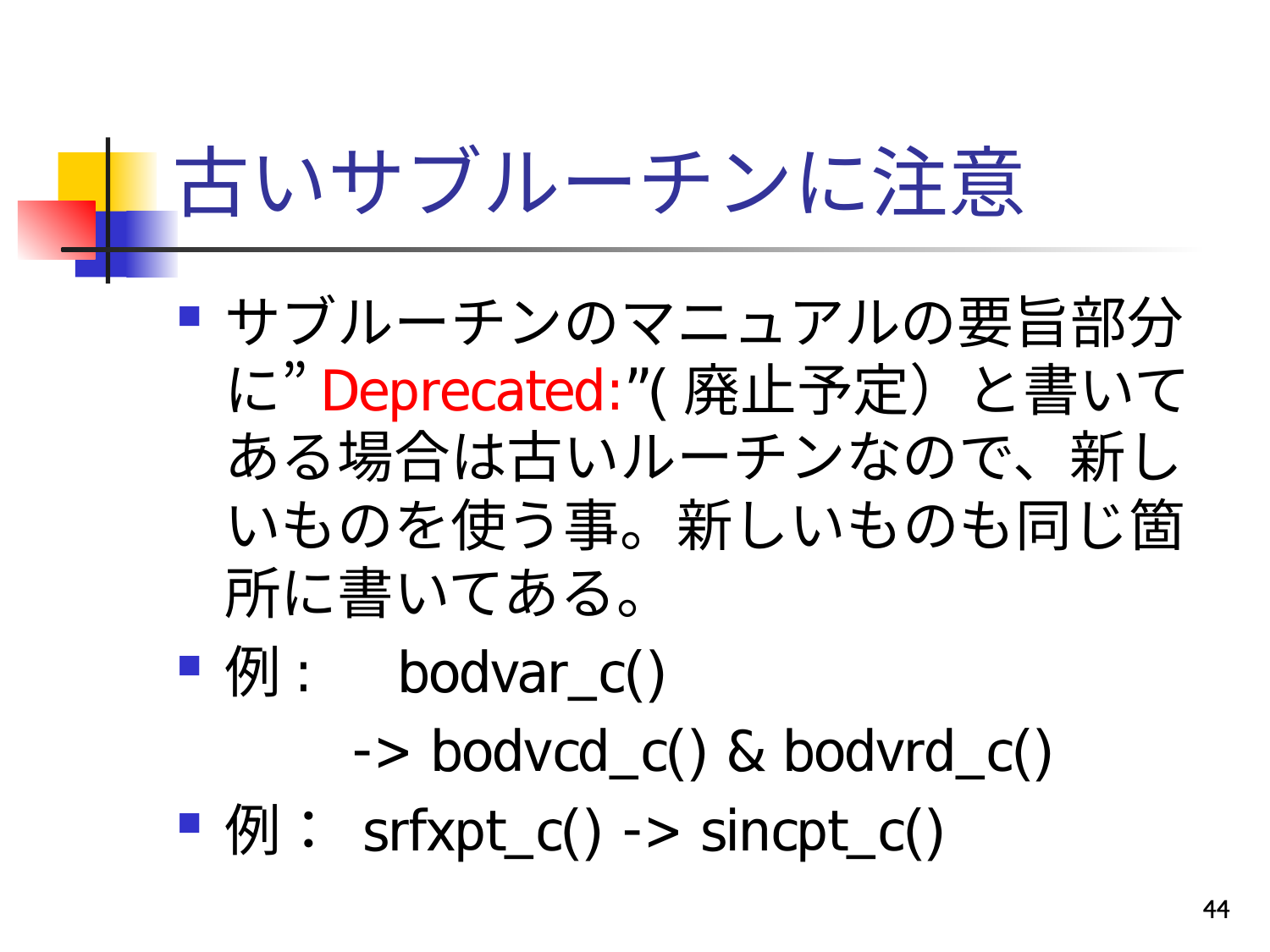

# 古いサブルーチンに注意
サブルーチンのマニュアルの要旨部分に”Deprecated:”(廃止予定）と書いてある場合は古いルーチンなので、新しいものを使う事。新しいものも同じ箇所に書いてある。
例:　bodvar_c()
          -> bodvcd_c() & bodvrd_c()
例： srfxpt_c() -> sincpt_c()
44